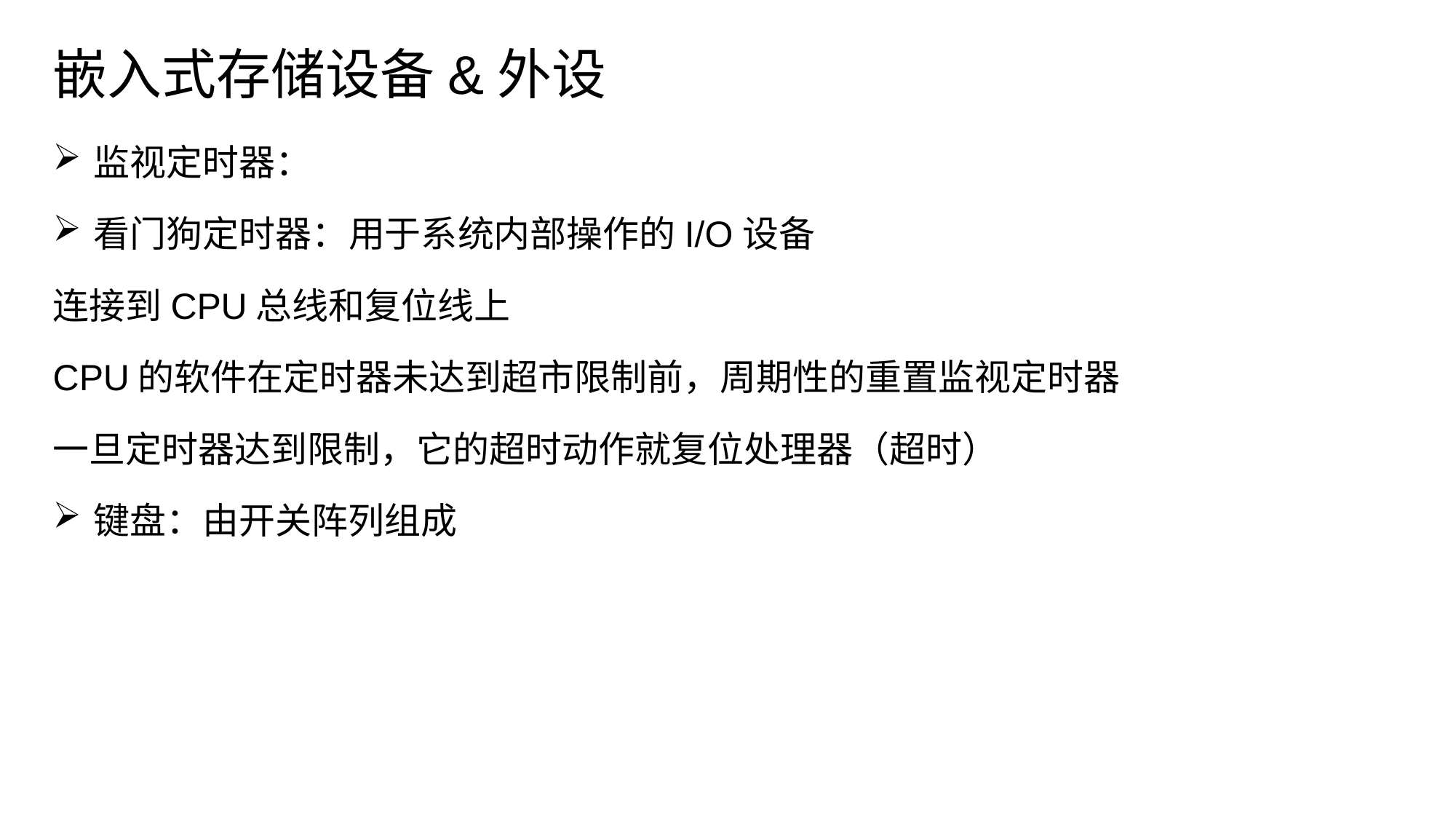

# 嵌入式存储设备&外设
监视定时器：
看门狗定时器：用于系统内部操作的I/O设备
连接到CPU总线和复位线上
CPU的软件在定时器未达到超市限制前，周期性的重置监视定时器
一旦定时器达到限制，它的超时动作就复位处理器（超时）
键盘：由开关阵列组成

67